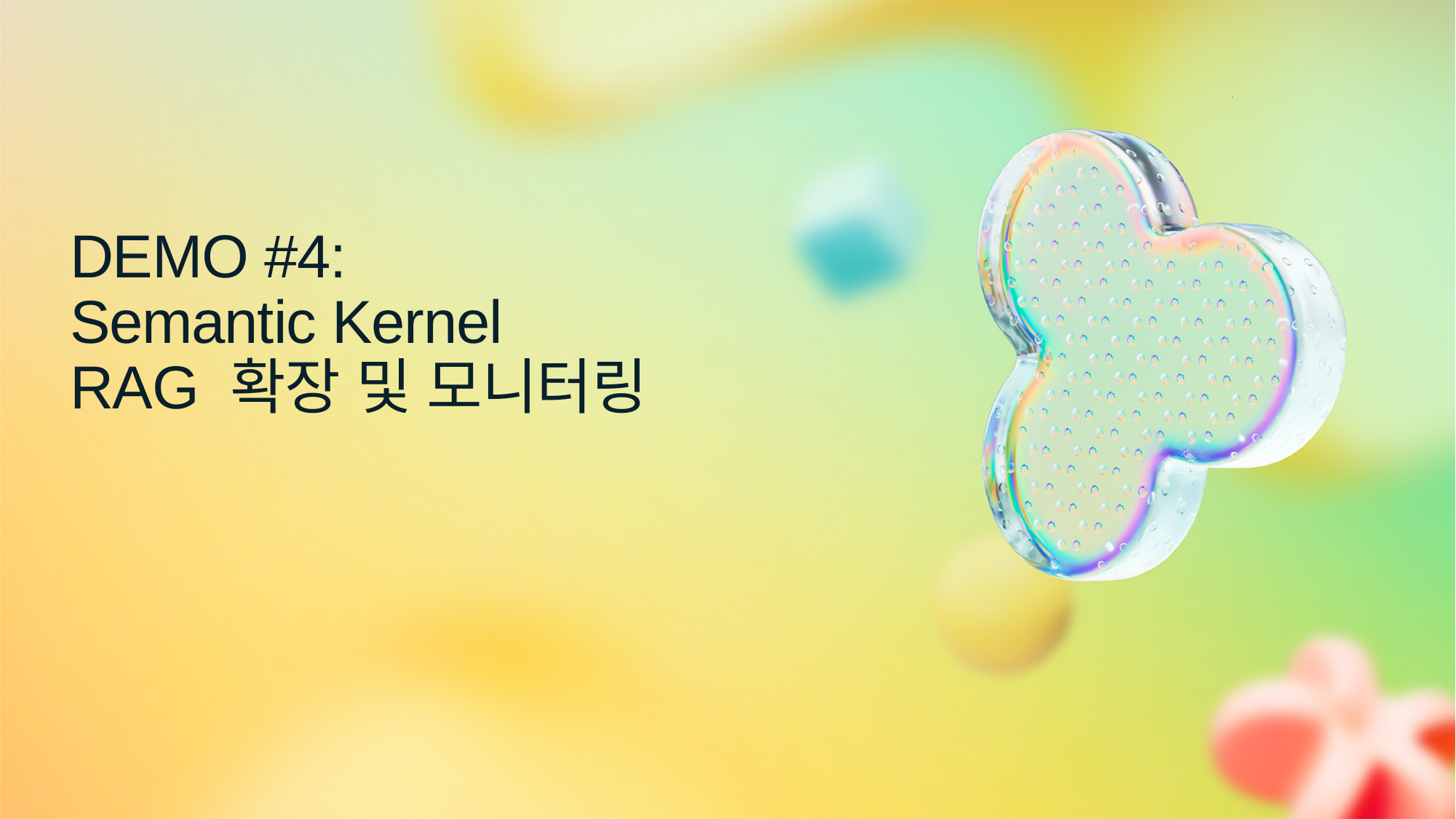

# DEMO #4: Semantic Kernel RAG 확장 및 모니터링